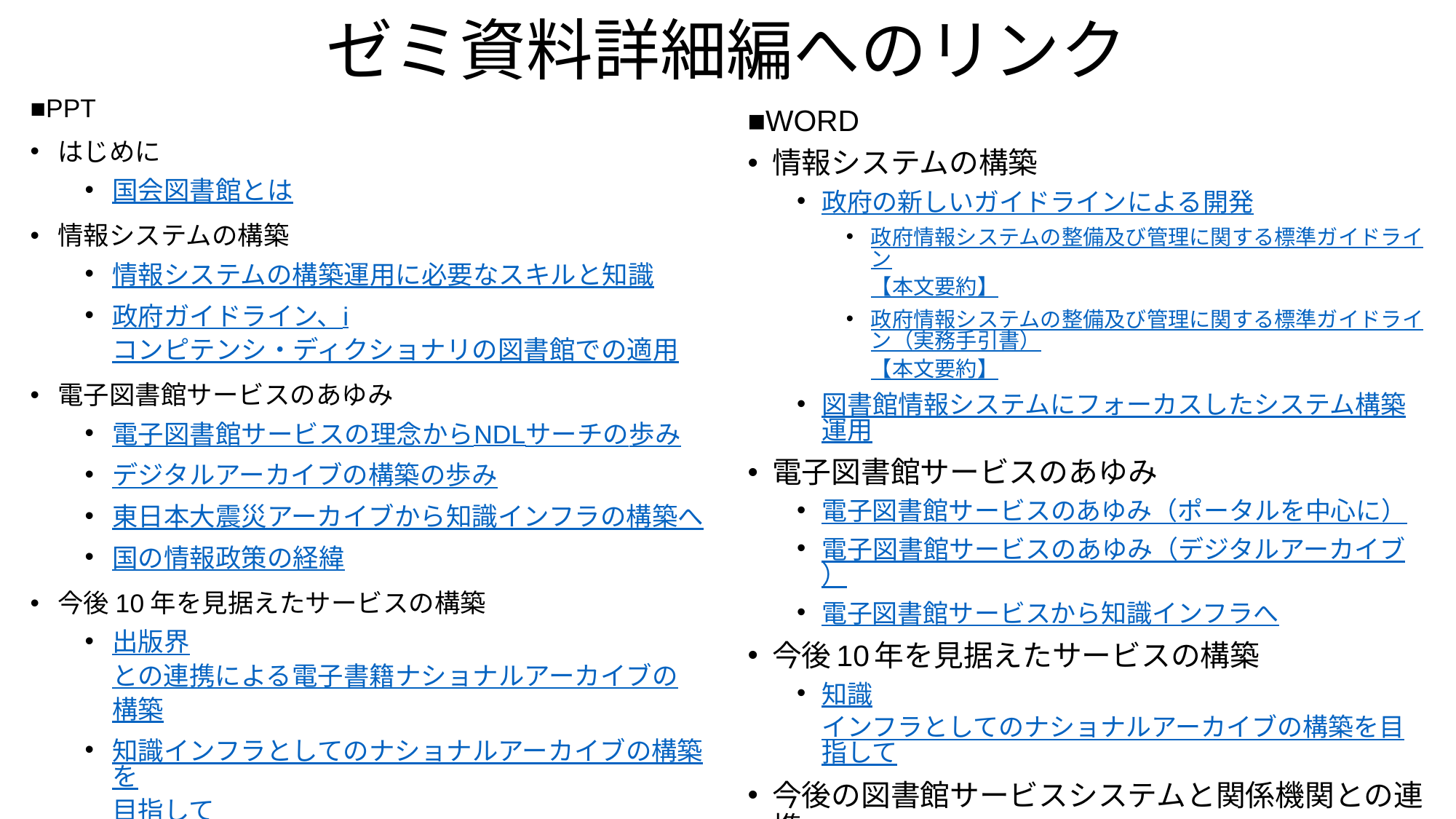

# ゼミ資料詳細編へのリンク
■PPT
はじめに
国会図書館とは
情報システムの構築
情報システムの構築運用に必要なスキルと知識
政府ガイドライン、iコンピテンシ・ディクショナリの図書館での適用
電子図書館サービスのあゆみ
電子図書館サービスの理念からNDLサーチの歩み
デジタルアーカイブの構築の歩み
東日本大震災アーカイブから知識インフラの構築へ
国の情報政策の経緯
今後10年を見据えたサービスの構築
出版界との連携による電子書籍ナショナルアーカイブの構築
知識インフラとしてのナショナルアーカイブの構築を目指して
今後の図書館サービスシステムと関係機関との連携
Digital Transformation時代の公共図書館サービスシステムのあり方
国のデジタルコレクションの構築と提供に向けた連携協力
■WORD
情報システムの構築
政府の新しいガイドラインによる開発
政府情報システムの整備及び管理に関する標準ガイドライン【本文要約】
政府情報システムの整備及び管理に関する標準ガイドライン（実務手引書）【本文要約】
図書館情報システムにフォーカスしたシステム構築運用
電子図書館サービスのあゆみ
電子図書館サービスのあゆみ（ポータルを中心に）
電子図書館サービスのあゆみ（デジタルアーカイブ）
電子図書館サービスから知識インフラへ
今後10年を見据えたサービスの構築
知識インフラとしてのナショナルアーカイブの構築を目指して
今後の図書館サービスシステムと関係機関との連携
Digital Transformation時代の公共図書館のサービスシステム